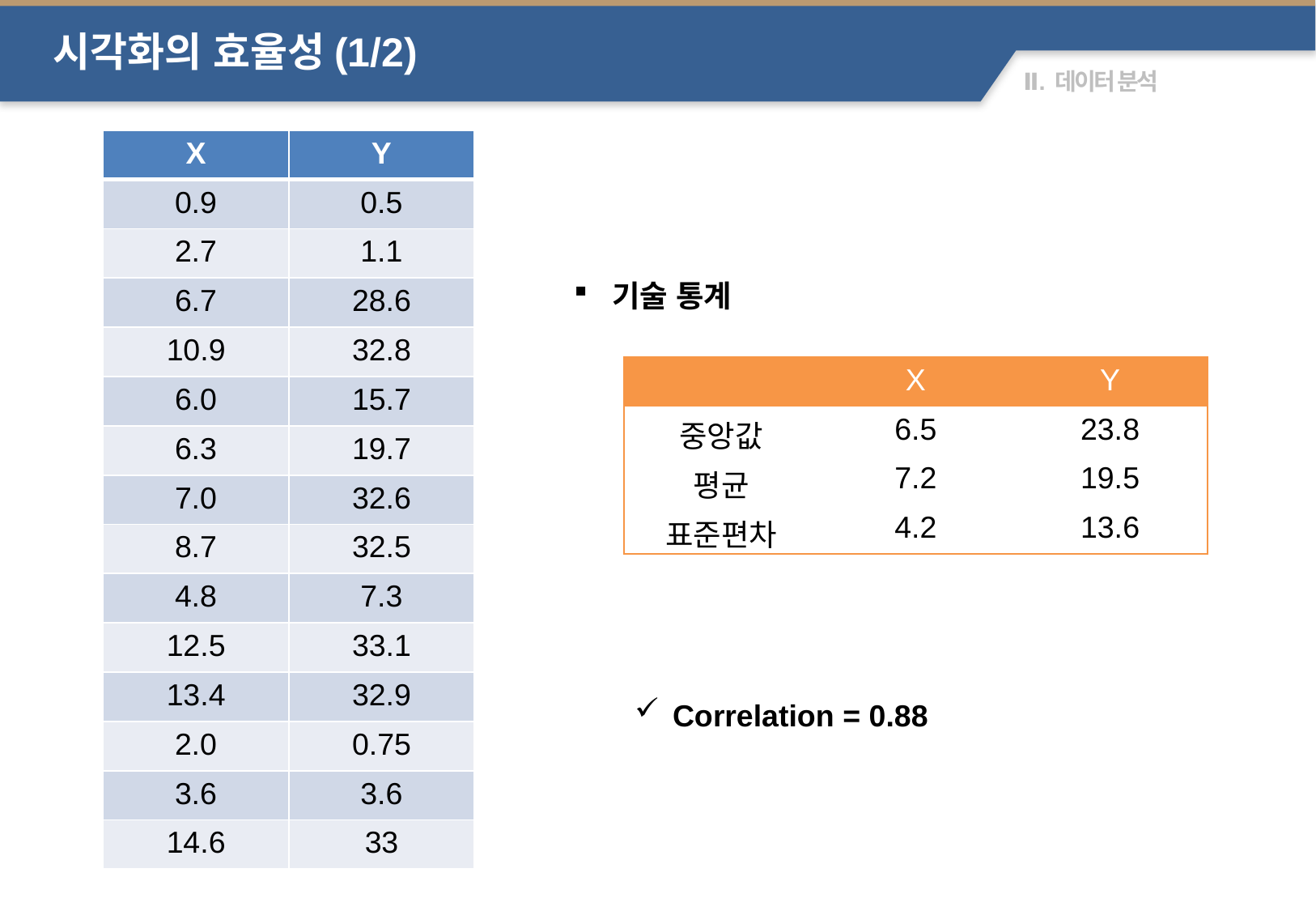

시각화의 효율성(1/2)
| X | Y |
| --- | --- |
| 0.9 | 0.5 |
| 2.7 | 1.1 |
| 6.7 | 28.6 |
| 10.9 | 32.8 |
| 6.0 | 15.7 |
| 6.3 | 19.7 |
| 7.0 | 32.6 |
| 8.7 | 32.5 |
| 4.8 | 7.3 |
| 12.5 | 33.1 |
| 13.4 | 32.9 |
| 2.0 | 0.75 |
| 3.6 | 3.6 |
| 14.6 | 33 |
기술 통계

Correlation = 0.88
|  | X | Y |
| --- | --- | --- |
| 중앙값 | 6.5 | 23.8 |
| 평균 | 7.2 | 19.5 |
| 표준편차 | 4.2 | 13.6 |